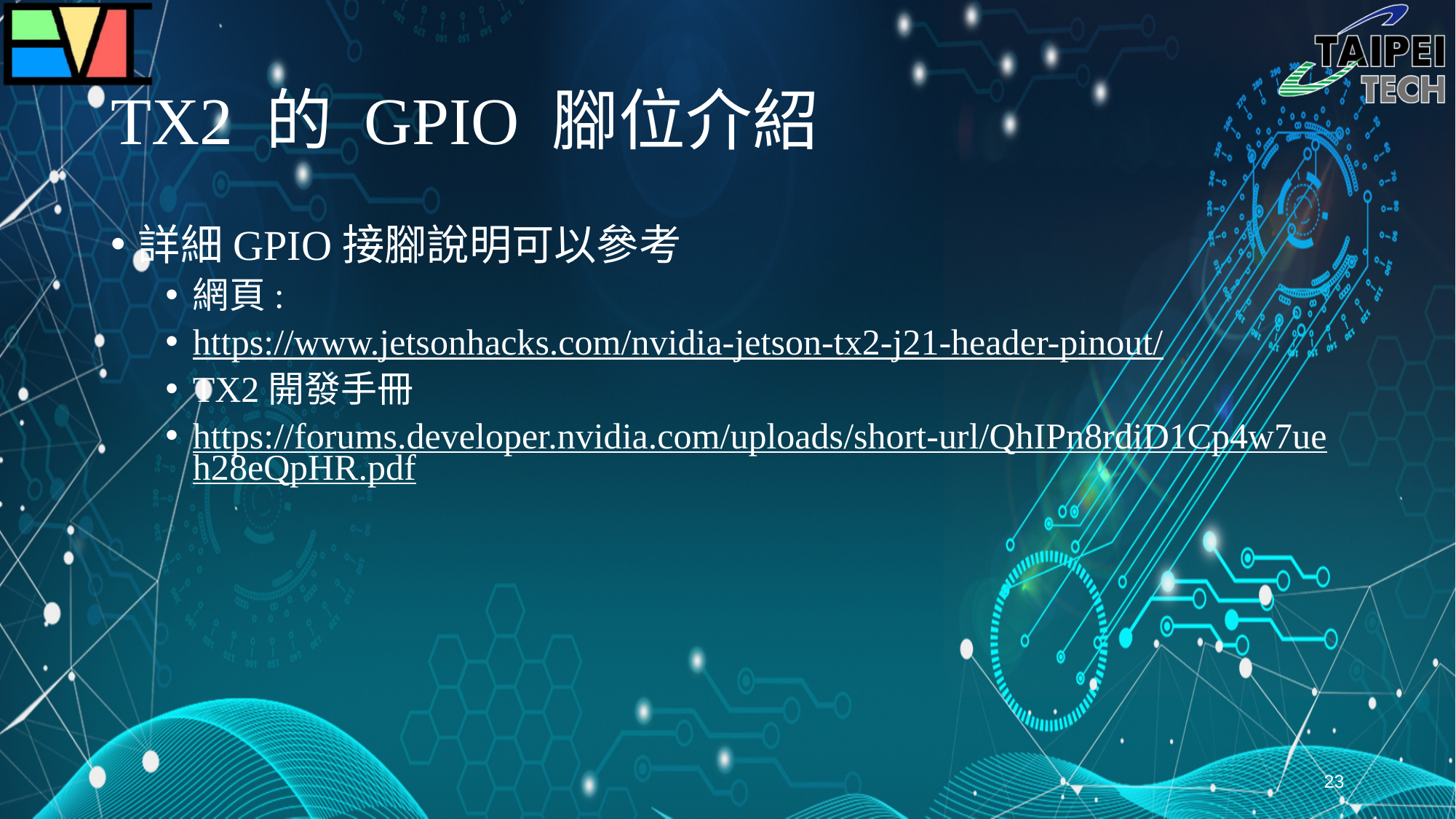

# TX2 的 GPIO 腳位介紹
詳細GPIO接腳說明可以參考
網頁:
https://www.jetsonhacks.com/nvidia-jetson-tx2-j21-header-pinout/
TX2開發手冊
https://forums.developer.nvidia.com/uploads/short-url/QhIPn8rdiD1Cp4w7ueh28eQpHR.pdf

23